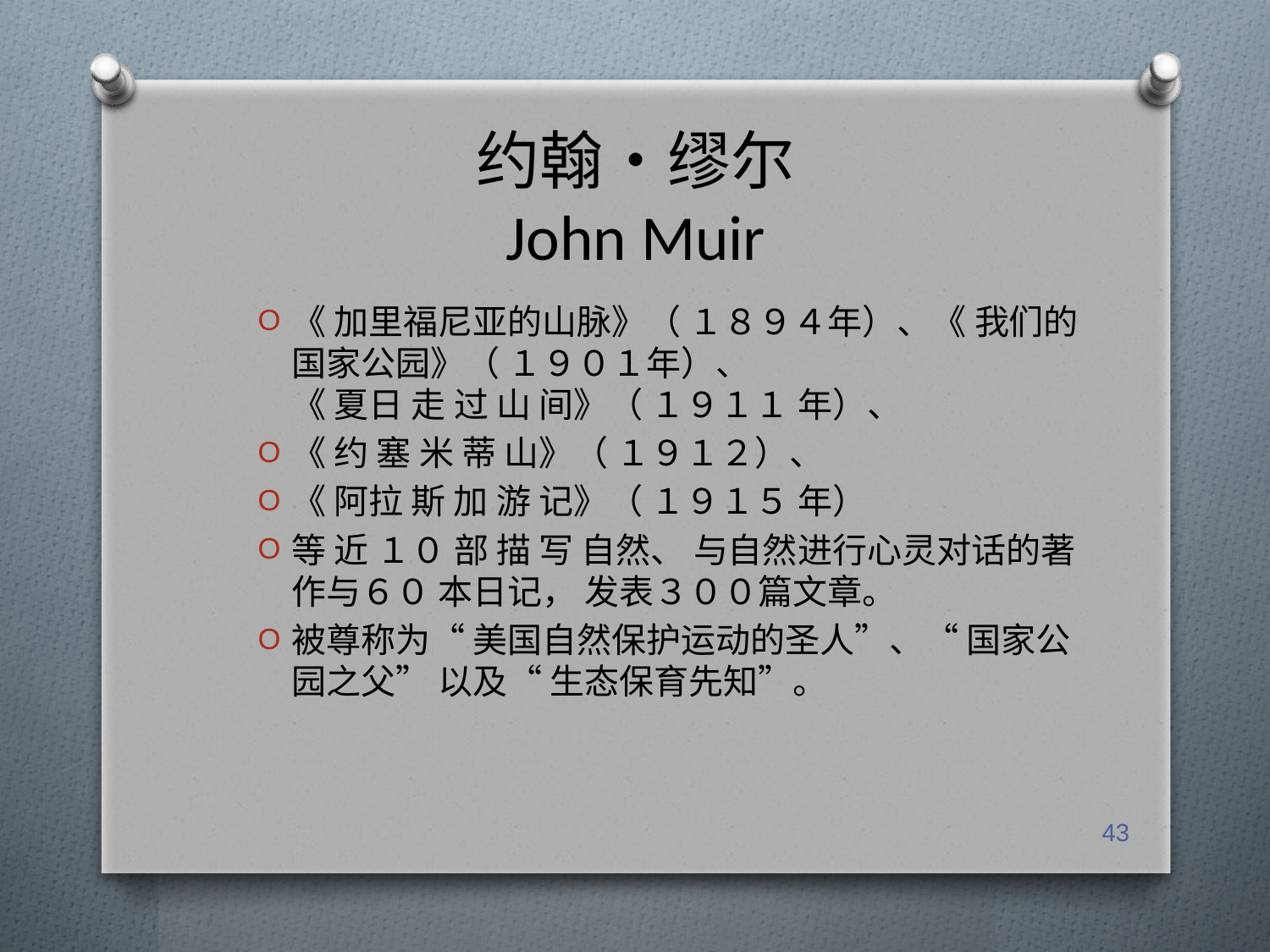

# 约翰•缪尔 John Muir
《 加里福尼亚的山脉》（ １８９４年）、《 我们的国家公园》（ １９０１年）、
《 夏日 走 过 山 间》（ １９１１ 年）、
《 约 塞 米 蒂 山》（ １９１２）、
《 阿拉 斯 加 游 记》（ １９１５ 年）
等 近 １０ 部 描 写 自然、 与自然进行心灵对话的著作与６０ 本日记， 发表３００篇文章。
被尊称为“ 美国自然保护运动的圣人”、“ 国家公园之父” 以及“ 生态保育先知”。
43